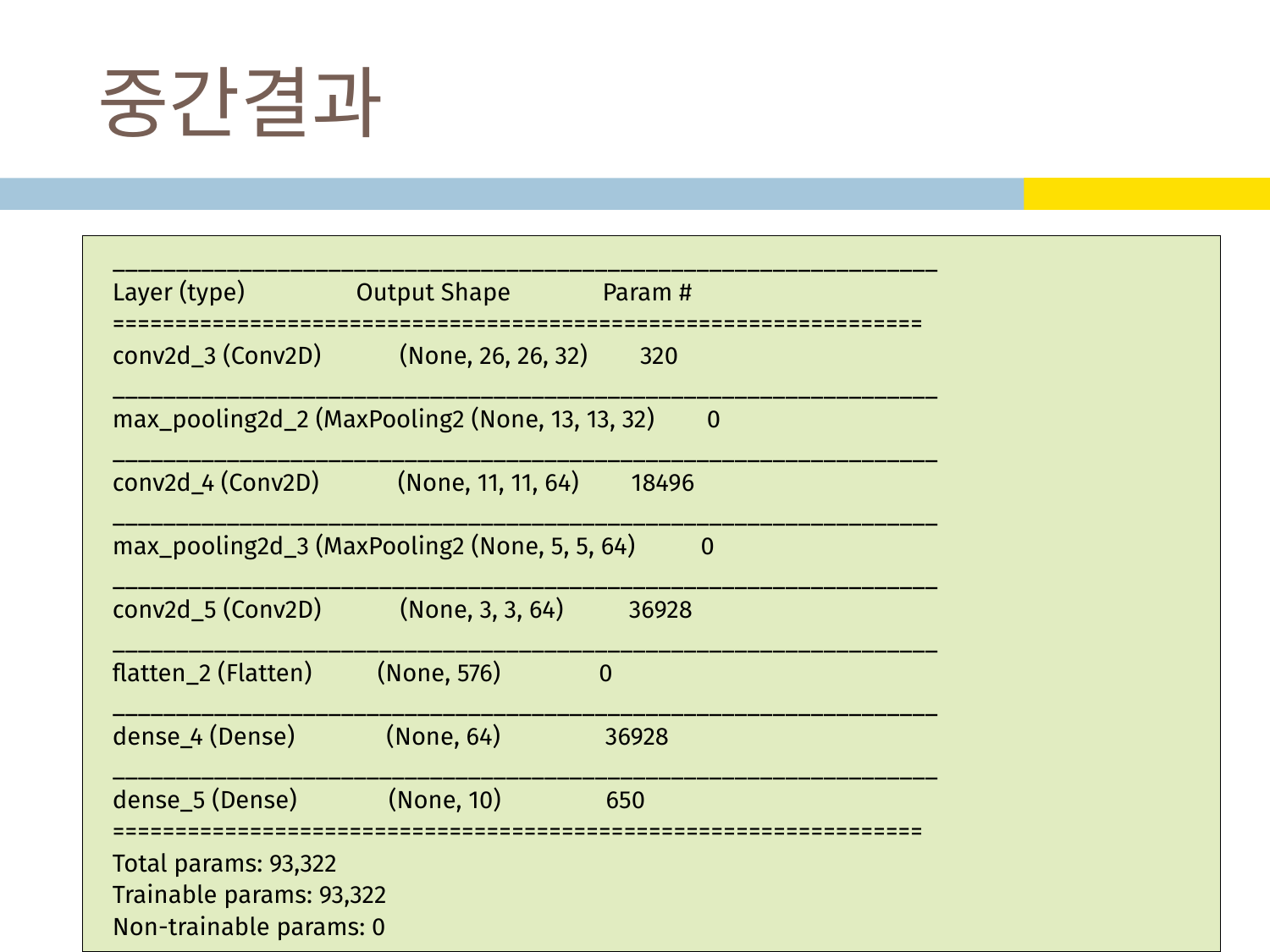

# 중간결과
_________________________________________________________________
Layer (type)                 Output Shape              Param #
=================================================================
conv2d_3 (Conv2D)            (None, 26, 26, 32)        320
_________________________________________________________________
max_pooling2d_2 (MaxPooling2 (None, 13, 13, 32)        0
_________________________________________________________________
conv2d_4 (Conv2D)            (None, 11, 11, 64)        18496
_________________________________________________________________
max_pooling2d_3 (MaxPooling2 (None, 5, 5, 64)          0
_________________________________________________________________
conv2d_5 (Conv2D)            (None, 3, 3, 64)          36928
_________________________________________________________________
flatten_2 (Flatten)          (None, 576)               0
_________________________________________________________________
dense_4 (Dense)              (None, 64)                36928
_________________________________________________________________
dense_5 (Dense)              (None, 10)                650
=================================================================
Total params: 93,322
Trainable params: 93,322
Non-trainable params: 0